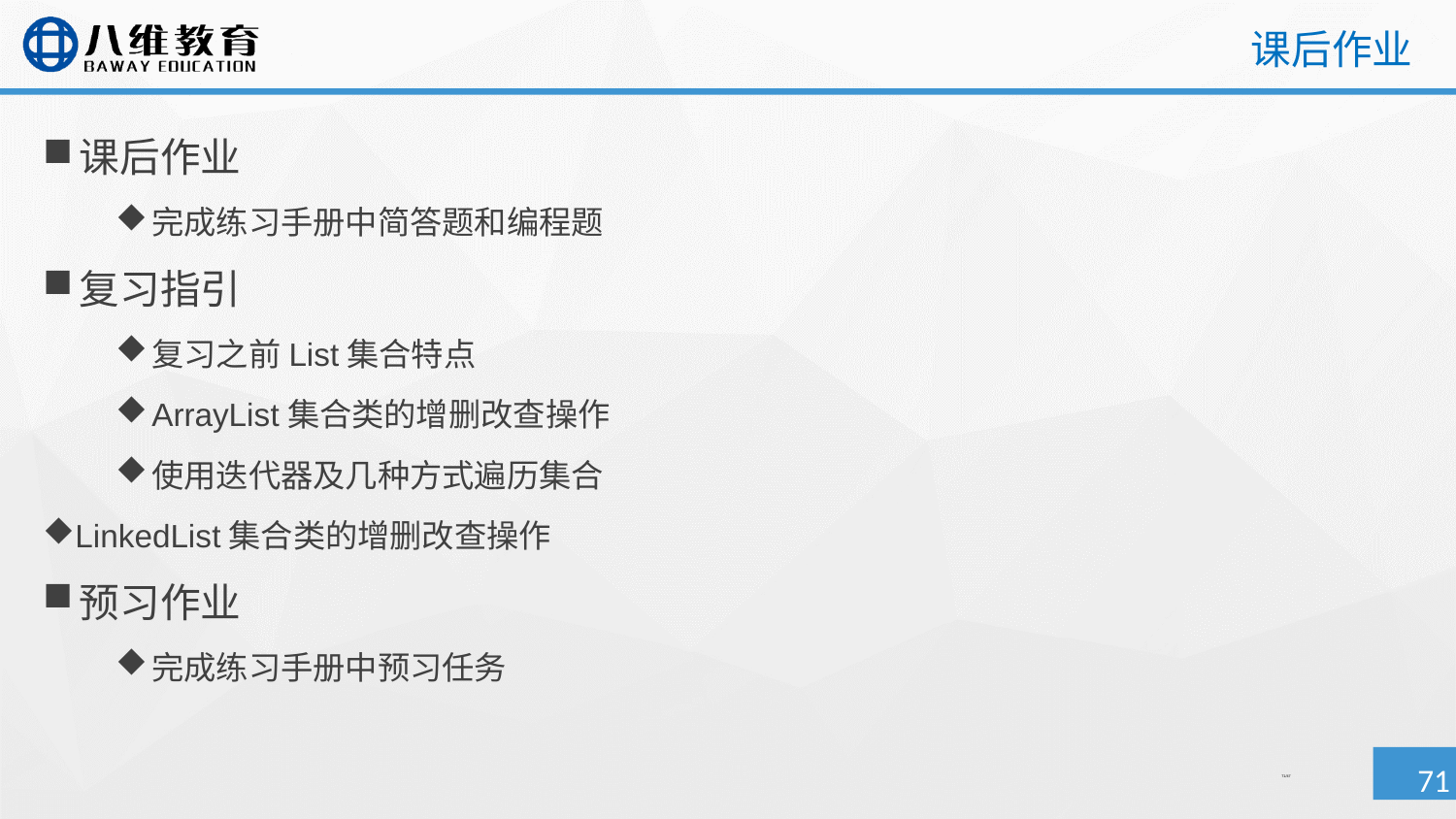

# 课后作业
课后作业
完成练习手册中简答题和编程题
复习指引
复习之前List集合特点
ArrayList集合类的增删改查操作
使用迭代器及几种方式遍历集合
LinkedList集合类的增删改查操作
预习作业
完成练习手册中预习任务
71/47